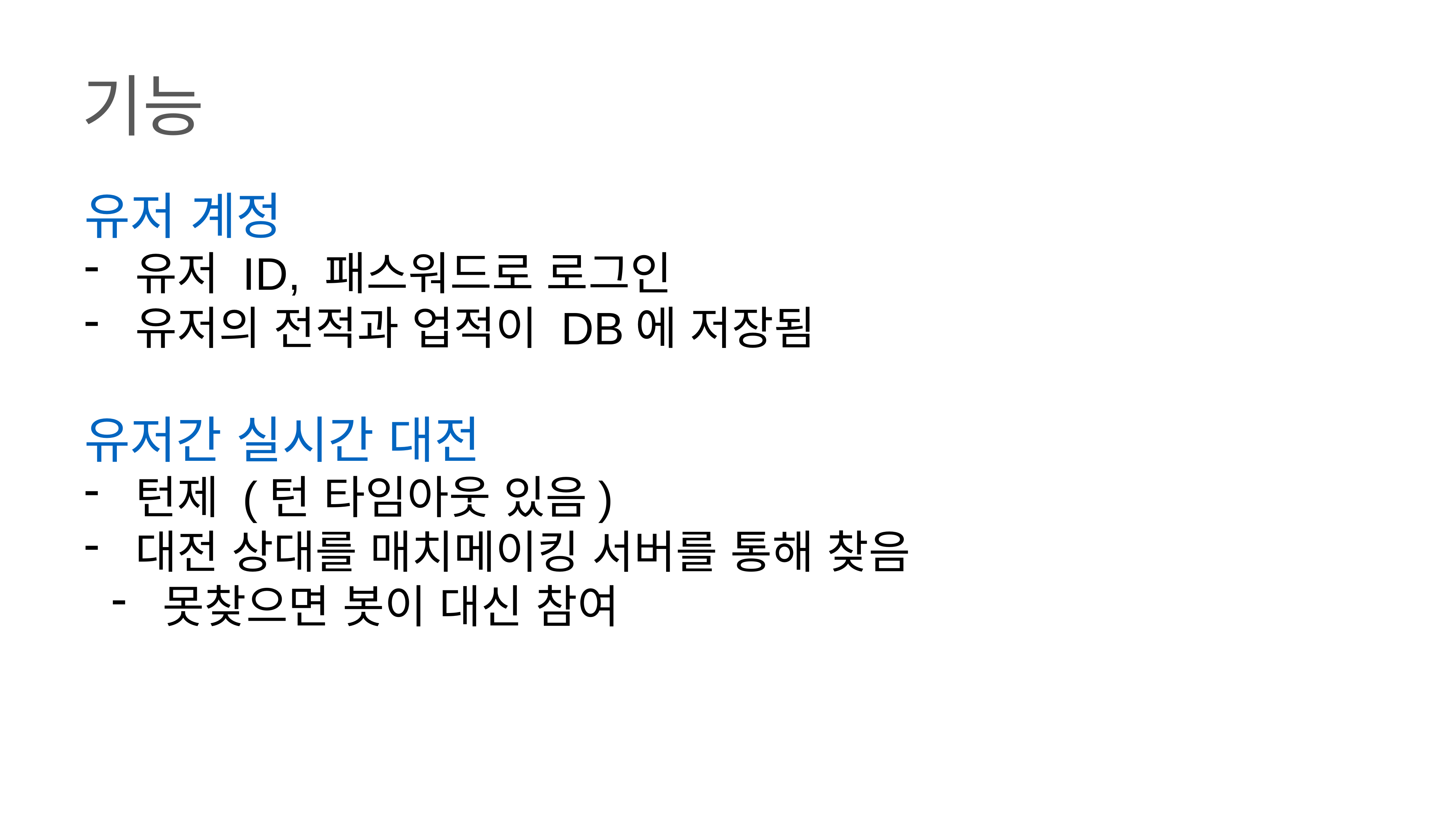

기능
유저 계정
유저 ID, 패스워드로 로그인
유저의 전적과 업적이 DB에 저장됨

유저간 실시간 대전
턴제 (턴 타임아웃 있음)
대전 상대를 매치메이킹 서버를 통해 찾음
못찾으면 봇이 대신 참여